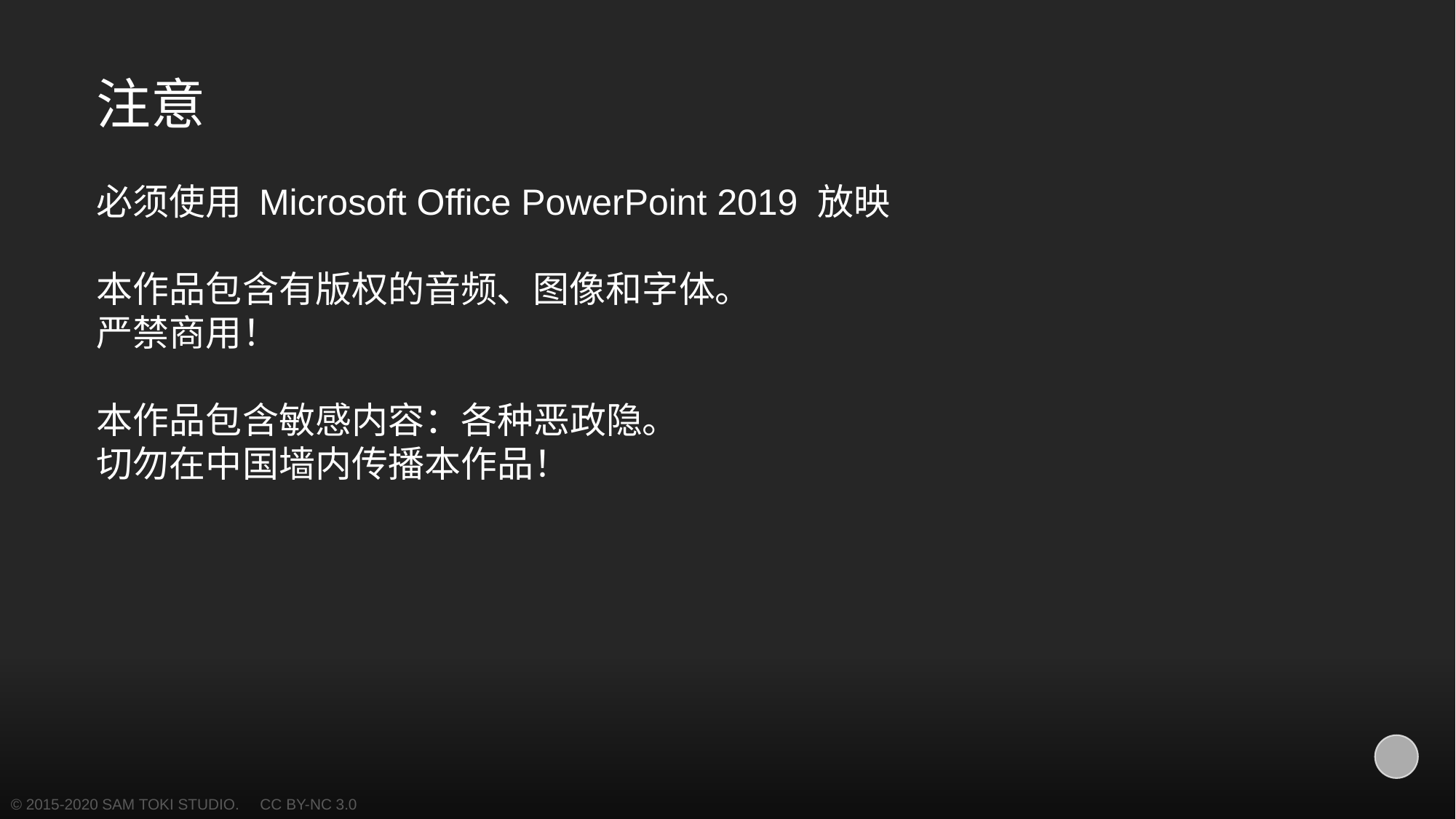

注意

必须使用 Microsoft Office PowerPoint 2019 放映

本作品包含有版权的音频、图像和字体。
严禁商用！

本作品包含敏感内容：各种恶政隐。
切勿在中国墙内传播本作品！

© 2015-2020 SAM TOKI STUDIO.     CC BY-NC 3.0